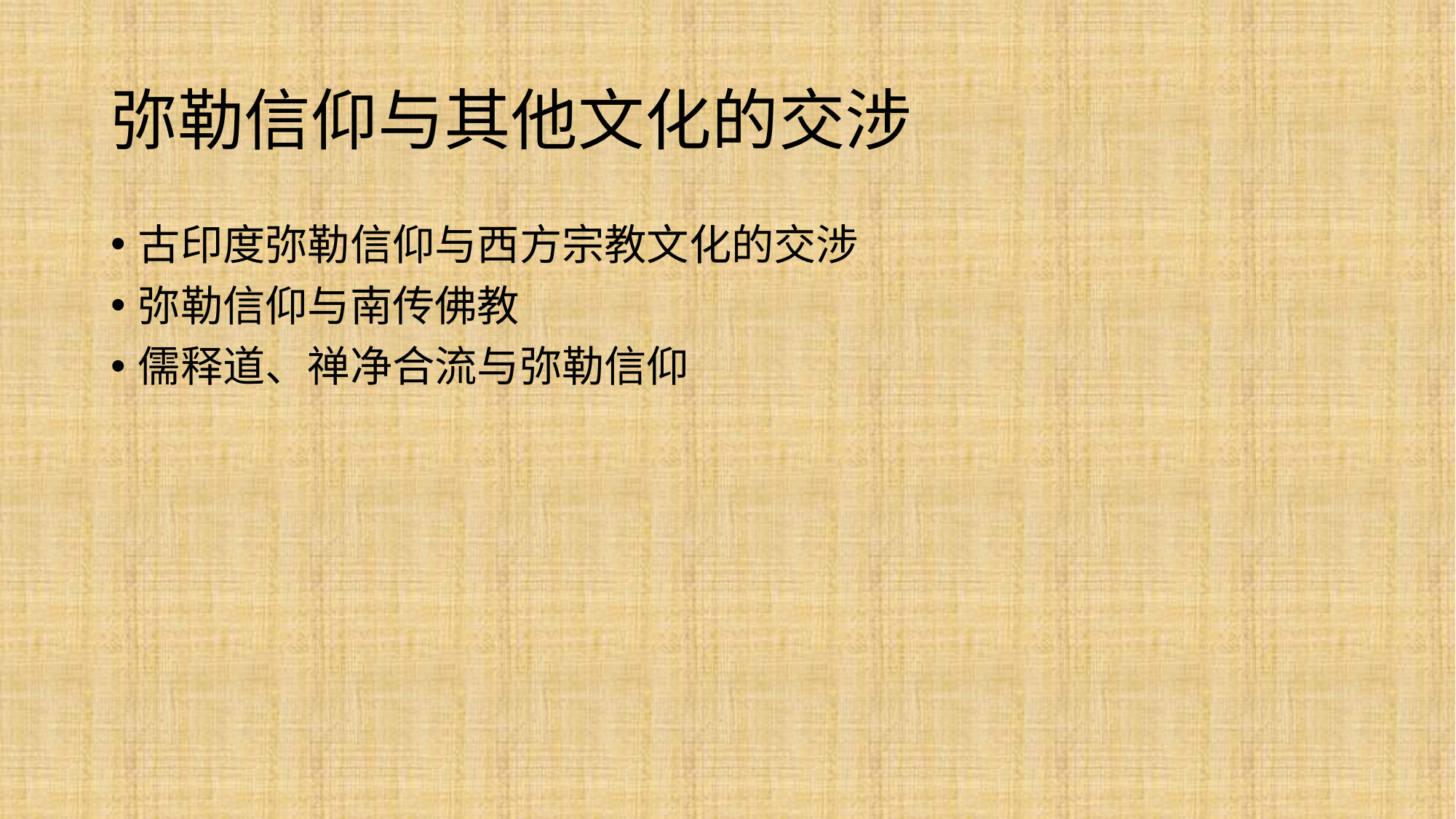

# 弥勒信仰与其他文化的交涉
古印度弥勒信仰与西方宗教文化的交涉
弥勒信仰与南传佛教
儒释道、禅净合流与弥勒信仰